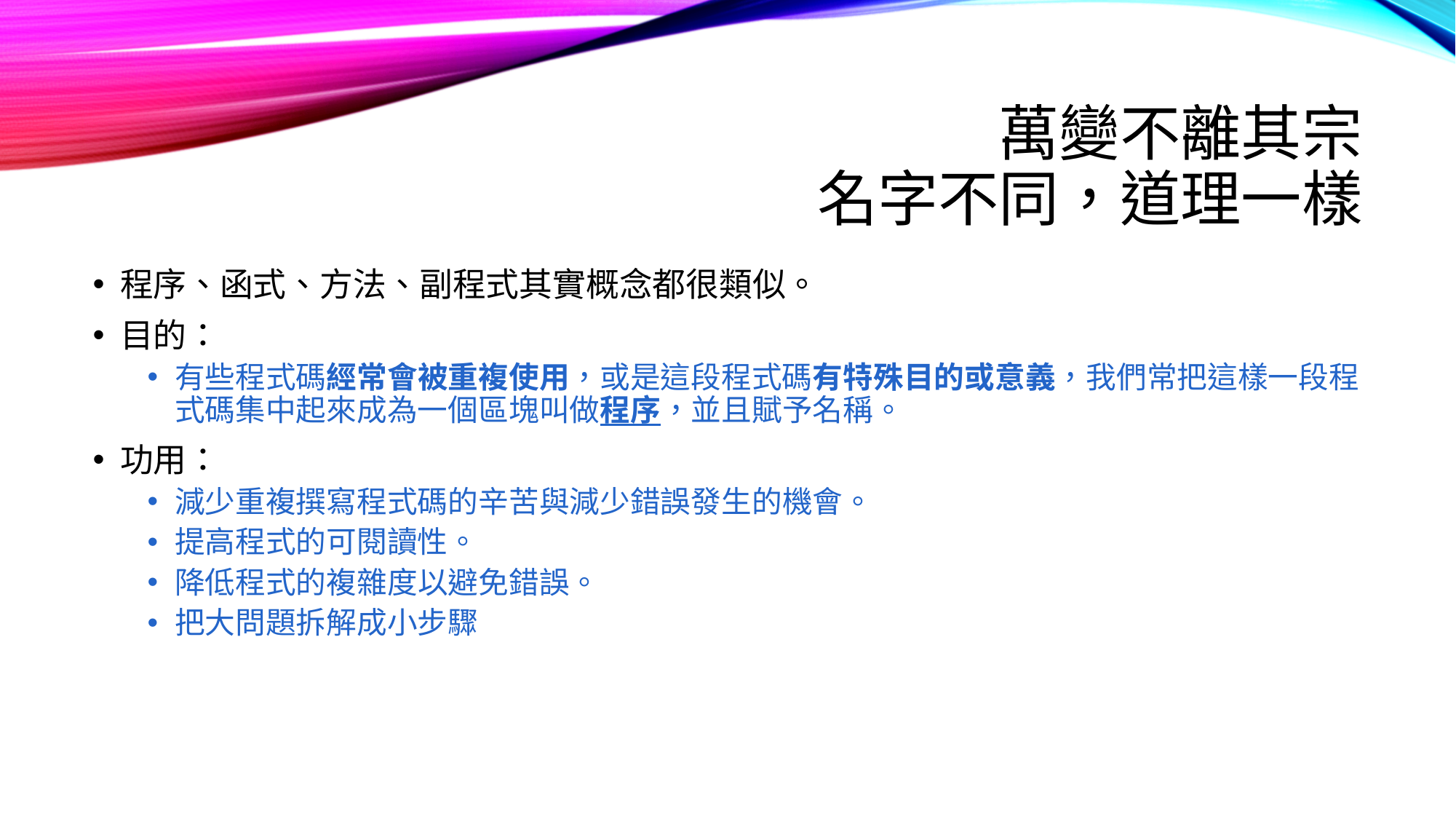

# 萬變不離其宗 名字不同，道理一樣
程序、函式、方法、副程式其實概念都很類似。
目的：
有些程式碼經常會被重複使用，或是這段程式碼有特殊目的或意義，我們常把這樣一段程式碼集中起來成為一個區塊叫做程序，並且賦予名稱。
功用：
減少重複撰寫程式碼的辛苦與減少錯誤發生的機會。
提高程式的可閱讀性。
降低程式的複雜度以避免錯誤。
把大問題拆解成小步驟